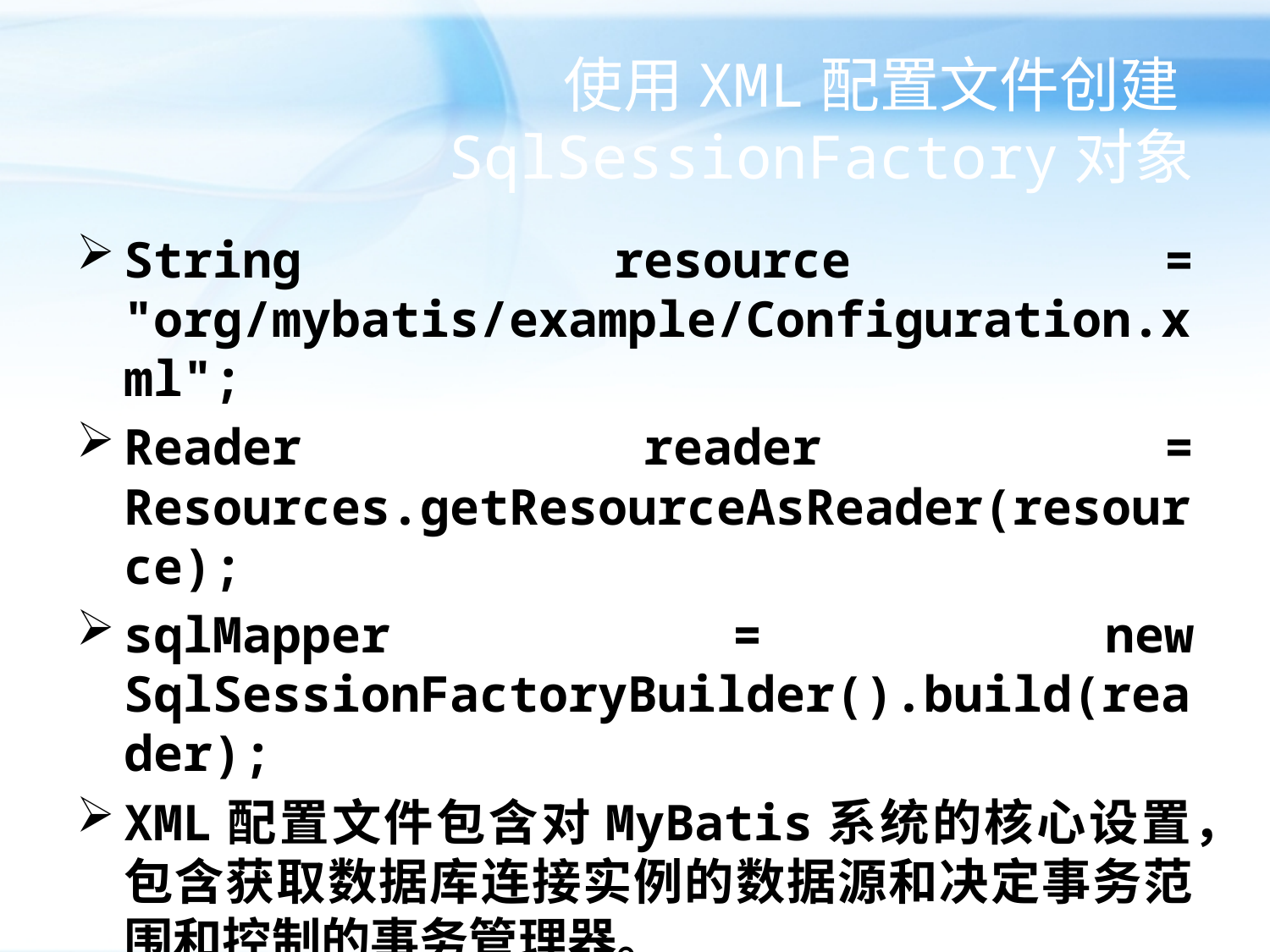

# 使用XML配置文件创建SqlSessionFactory对象
String resource = "org/mybatis/example/Configuration.xml";
Reader reader = Resources.getResourceAsReader(resource);
sqlMapper = new SqlSessionFactoryBuilder().build(reader);
XML配置文件包含对MyBatis系统的核心设置，包含获取数据库连接实例的数据源和决定事务范围和控制的事务管理器。